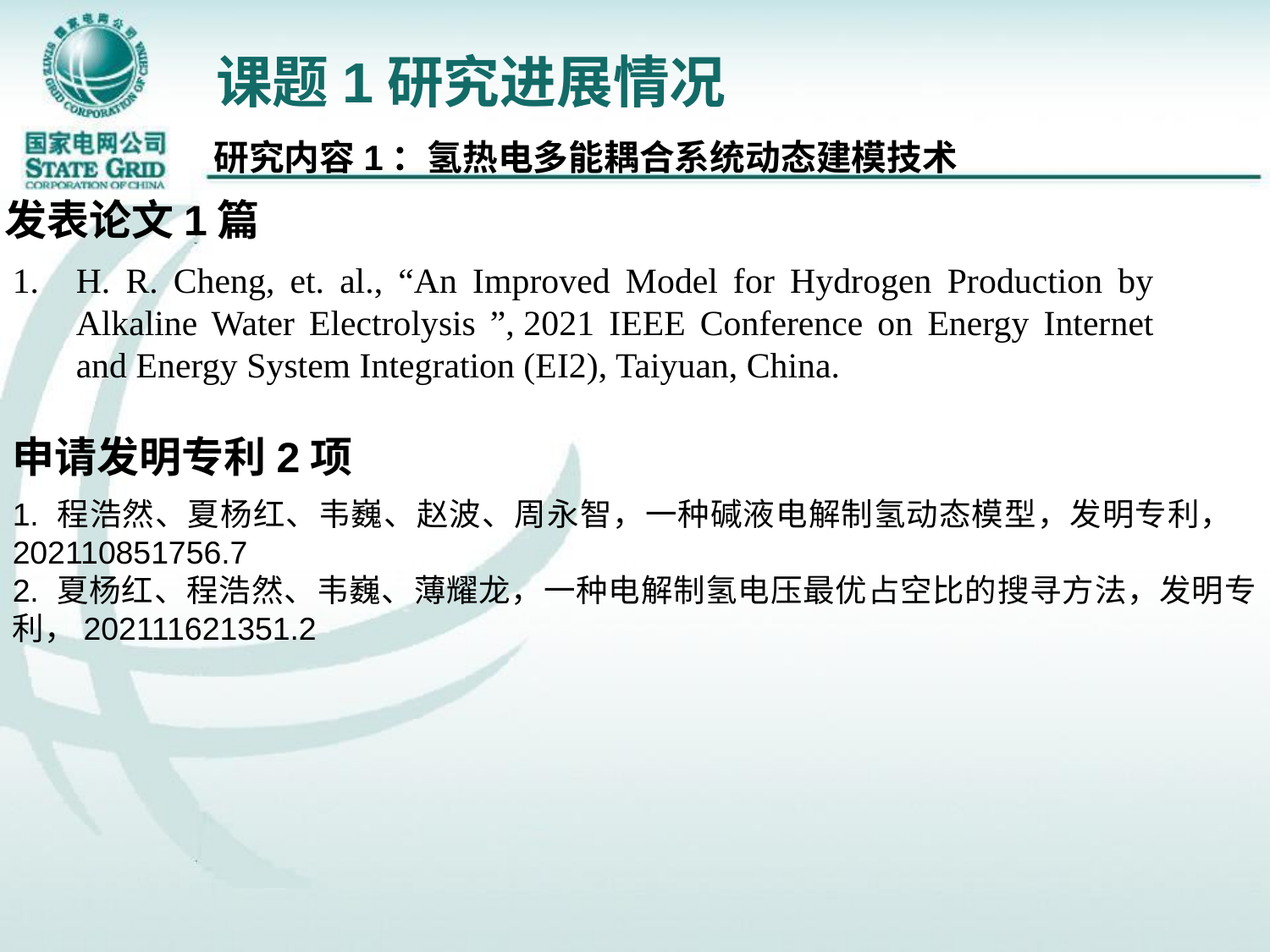

# 课题1研究进展情况
研究内容1：氢热电多能耦合系统动态建模技术
发表论文1篇
H. R. Cheng, et. al., “An Improved Model for Hydrogen Production by Alkaline Water Electrolysis ”, 2021 IEEE Conference on Energy Internet and Energy System Integration (EI2), Taiyuan, China.
申请发明专利2项
1. 程浩然、夏杨红、韦巍、赵波、周永智，一种碱液电解制氢动态模型，发明专利，    202110851756.7
2. 夏杨红、程浩然、韦巍、薄耀龙，一种电解制氢电压最优占空比的搜寻方法，发明专利，202111621351.2